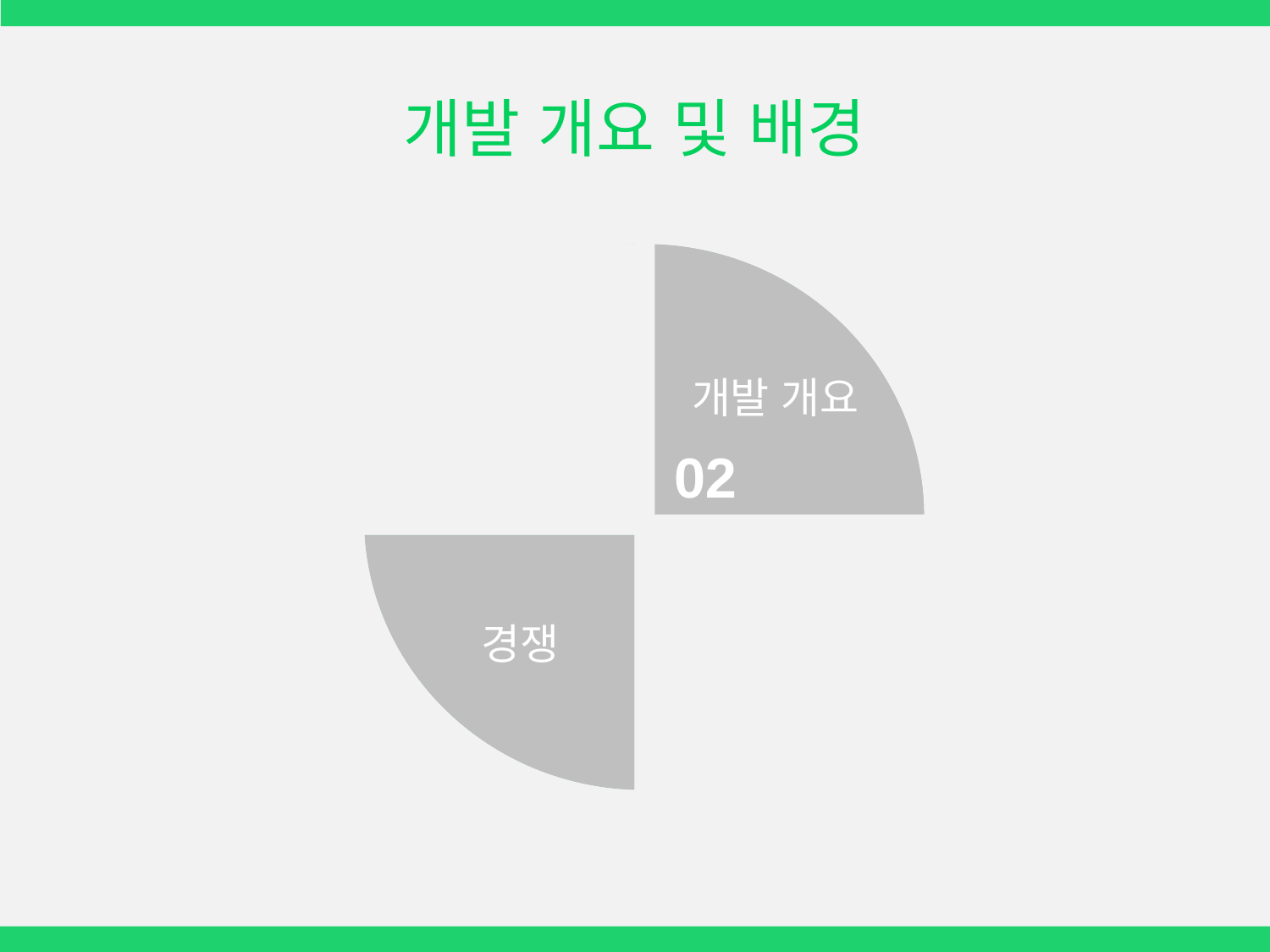

개발 개요 및 배경

개발 개요
개발 배경
01
02
경쟁
재활용